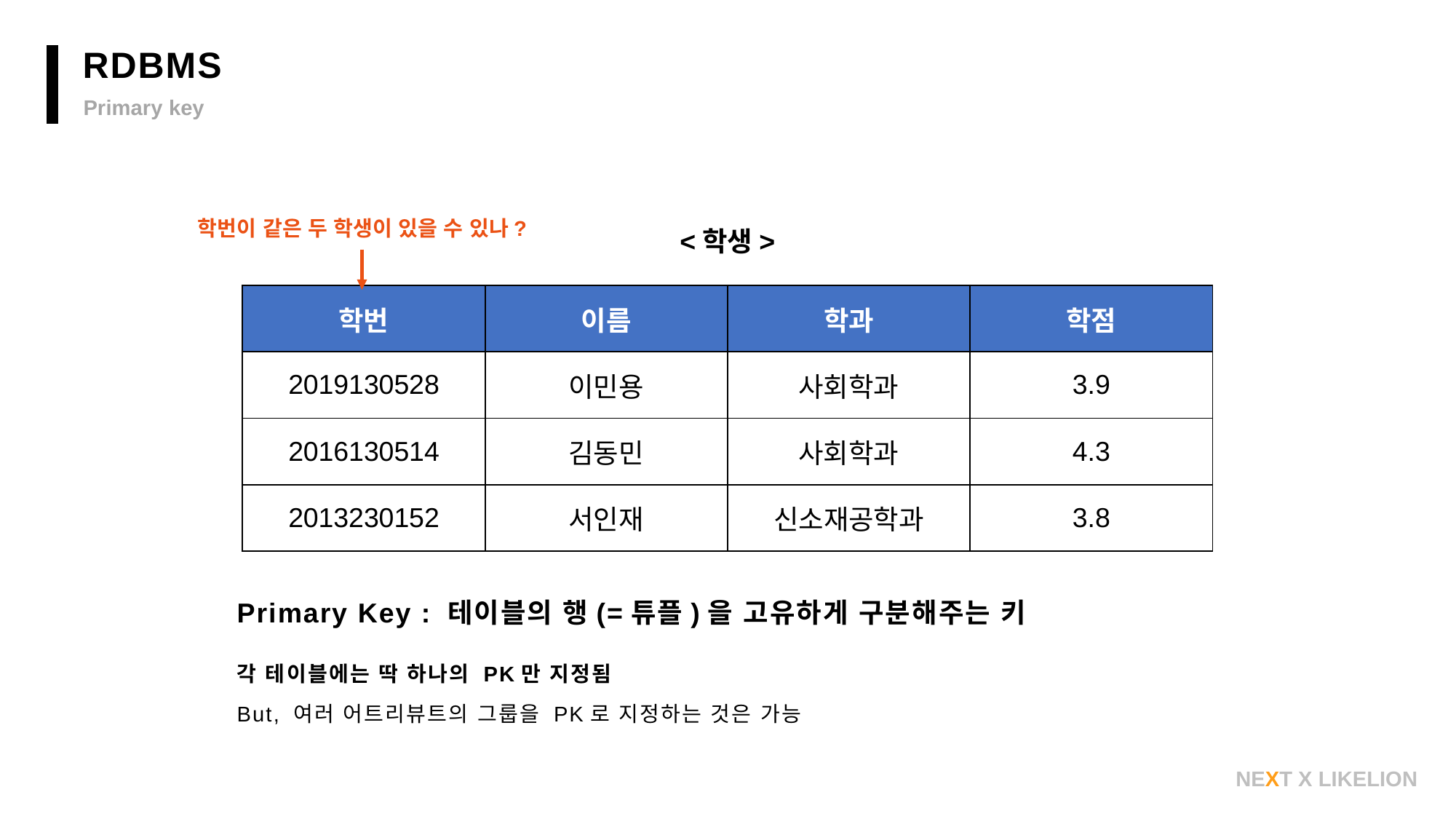

RDBMS

Primary key
학번이 같은 두 학생이 있을 수 있나?
<학생>
| 학번 | 이름 | 학과 | 학점 |
| --- | --- | --- | --- |
| 2019130528 | 이민용 | 사회학과 | 3.9 |
| 2016130514 | 김동민 | 사회학과 | 4.3 |
| 2013230152 | 서인재 | 신소재공학과 | 3.8 |
Primary Key : 테이블의 행(=튜플)을 고유하게 구분해주는 키

각 테이블에는 딱 하나의 PK만 지정됨

But, 여러 어트리뷰트의 그룹을 PK로 지정하는 것은 가능
NEXT X LIKELION